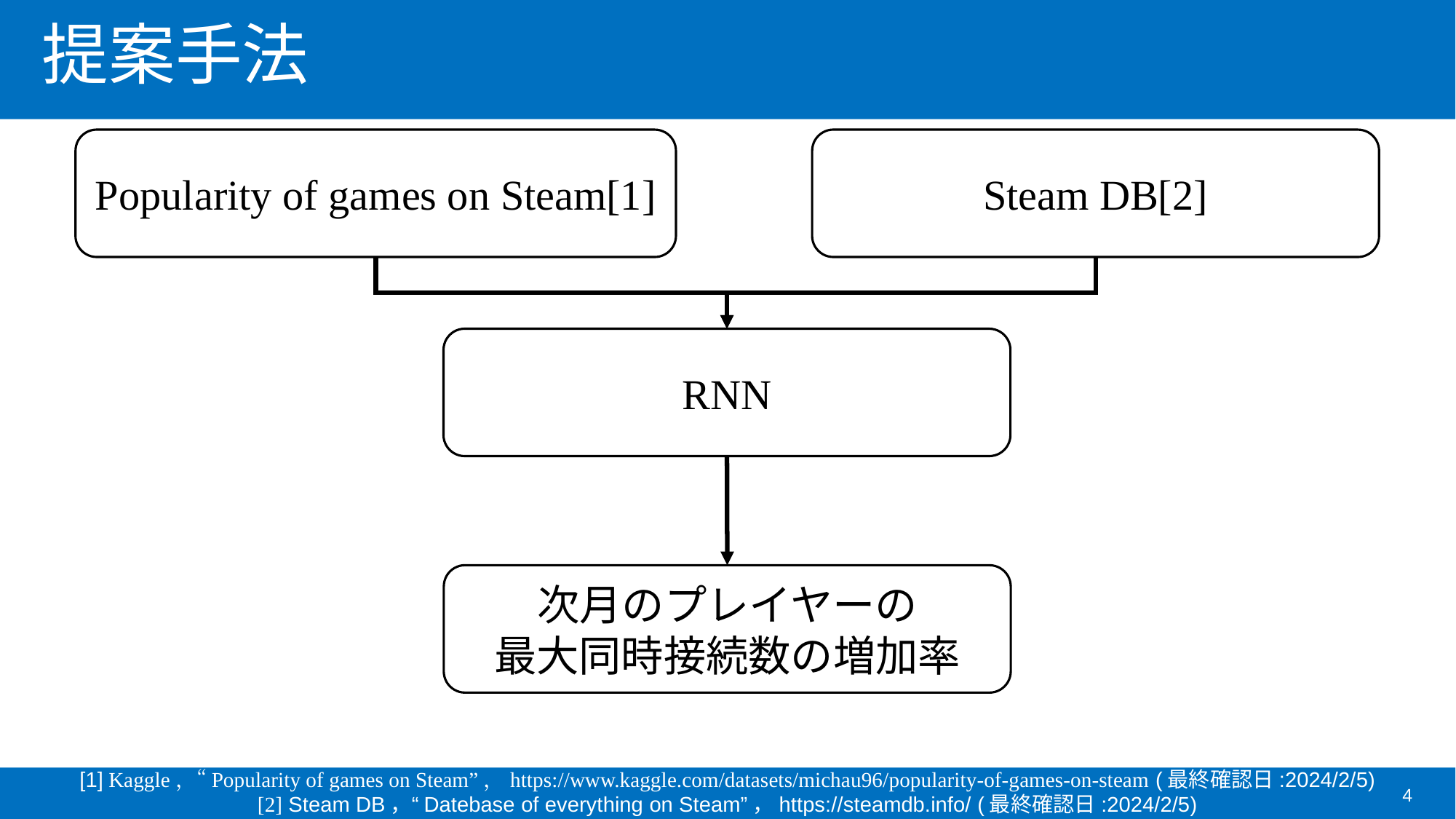

# 提案手法

Popularity of games on Steam[1]
Steam DB[2]
RNN
次月のプレイヤーの
最大同時接続数の増加率
[1] Kaggle，“Popularity of games on Steam”，https://www.kaggle.com/datasets/michau96/popularity-of-games-on-steam (最終確認日:2024/2/5)
[2] Steam DB，“Datebase of everything on Steam”，https://steamdb.info/ (最終確認日:2024/2/5)
4